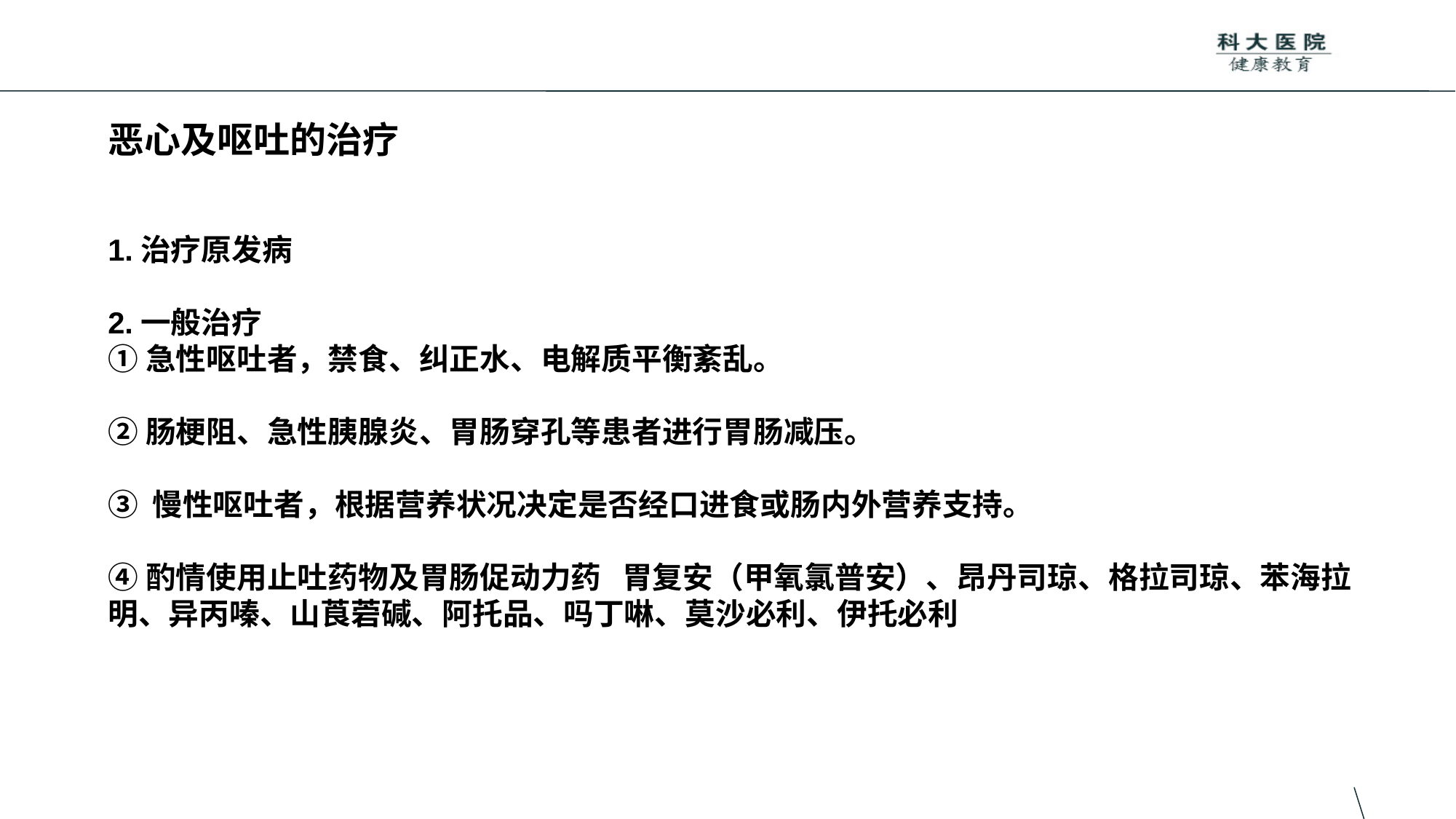

# 恶心及呕吐的治疗
1.治疗原发病

2.一般治疗
①急性呕吐者，禁食、纠正水、电解质平衡紊乱。

②肠梗阻、急性胰腺炎、胃肠穿孔等患者进行胃肠减压。

③ 慢性呕吐者，根据营养状况决定是否经口进食或肠内外营养支持。

④酌情使用止吐药物及胃肠促动力药   胃复安（甲氧氯普安）、昂丹司琼、格拉司琼、苯海拉明、异丙嗪、山莨菪碱、阿托品、吗丁啉、莫沙必利、伊托必利